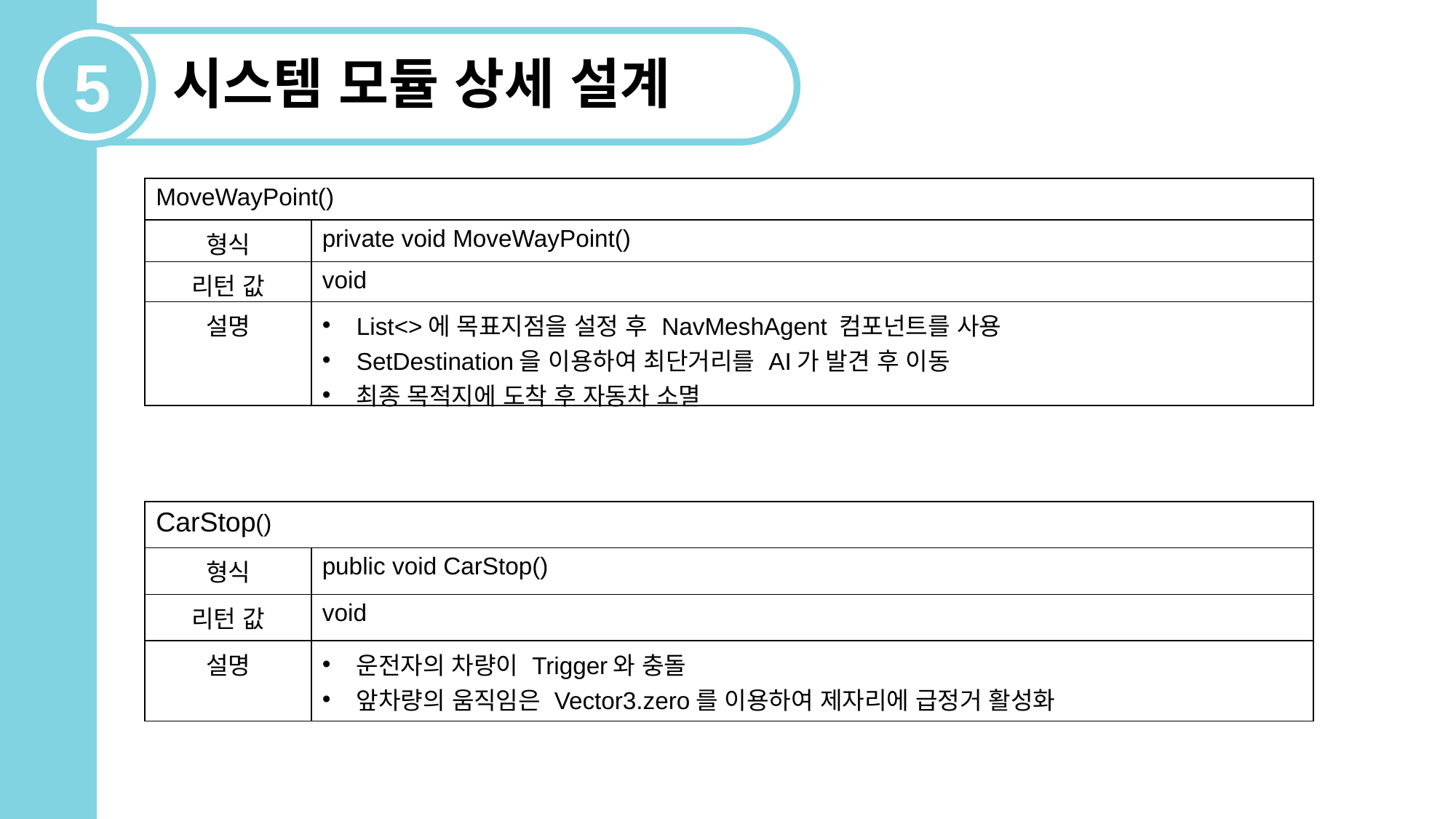

5
시스템 모듈 상세 설계
| MoveWayPoint() |  |
| --- | --- |
| 형식 | private void MoveWayPoint() |
| 리턴 값 | void |
| 설명 | List<>에 목표지점을 설정 후 NavMeshAgent 컴포넌트를 사용 SetDestination을 이용하여 최단거리를 AI가 발견 후 이동 최종 목적지에 도착 후 자동차 소멸 |
| CarStop() |  |
| --- | --- |
| 형식 | public void CarStop() |
| 리턴 값 | void |
| 설명 | 운전자의 차량이 Trigger와 충돌 앞차량의 움직임은 Vector3.zero를 이용하여 제자리에 급정거 활성화 |